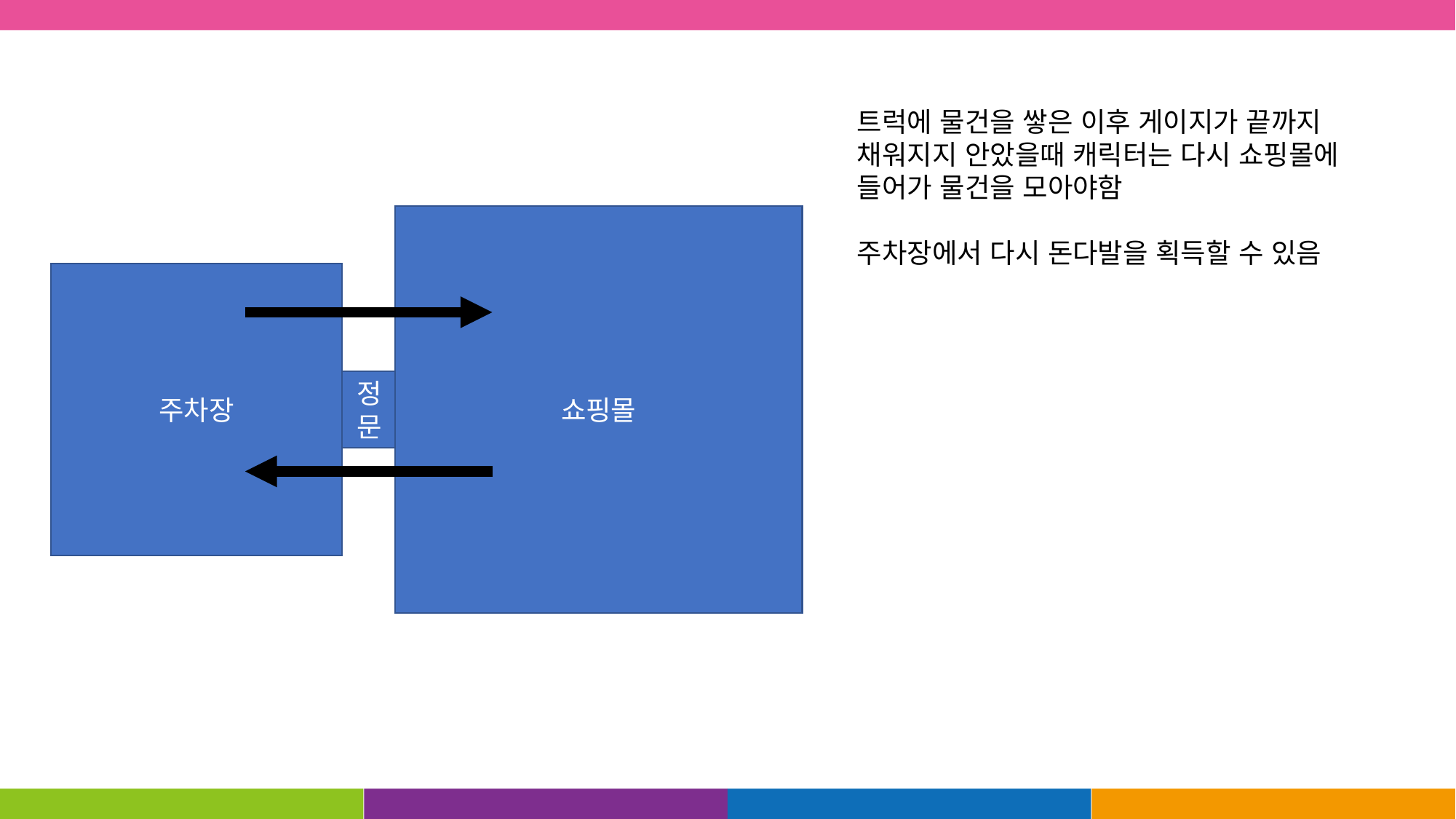

트럭에 물건을 쌓은 이후 게이지가 끝까지
채워지지 안았을때 캐릭터는 다시 쇼핑몰에
들어가 물건을 모아야함

주차장에서 다시 돈다발을 획득할 수 있음
쇼핑몰
주차장
정문